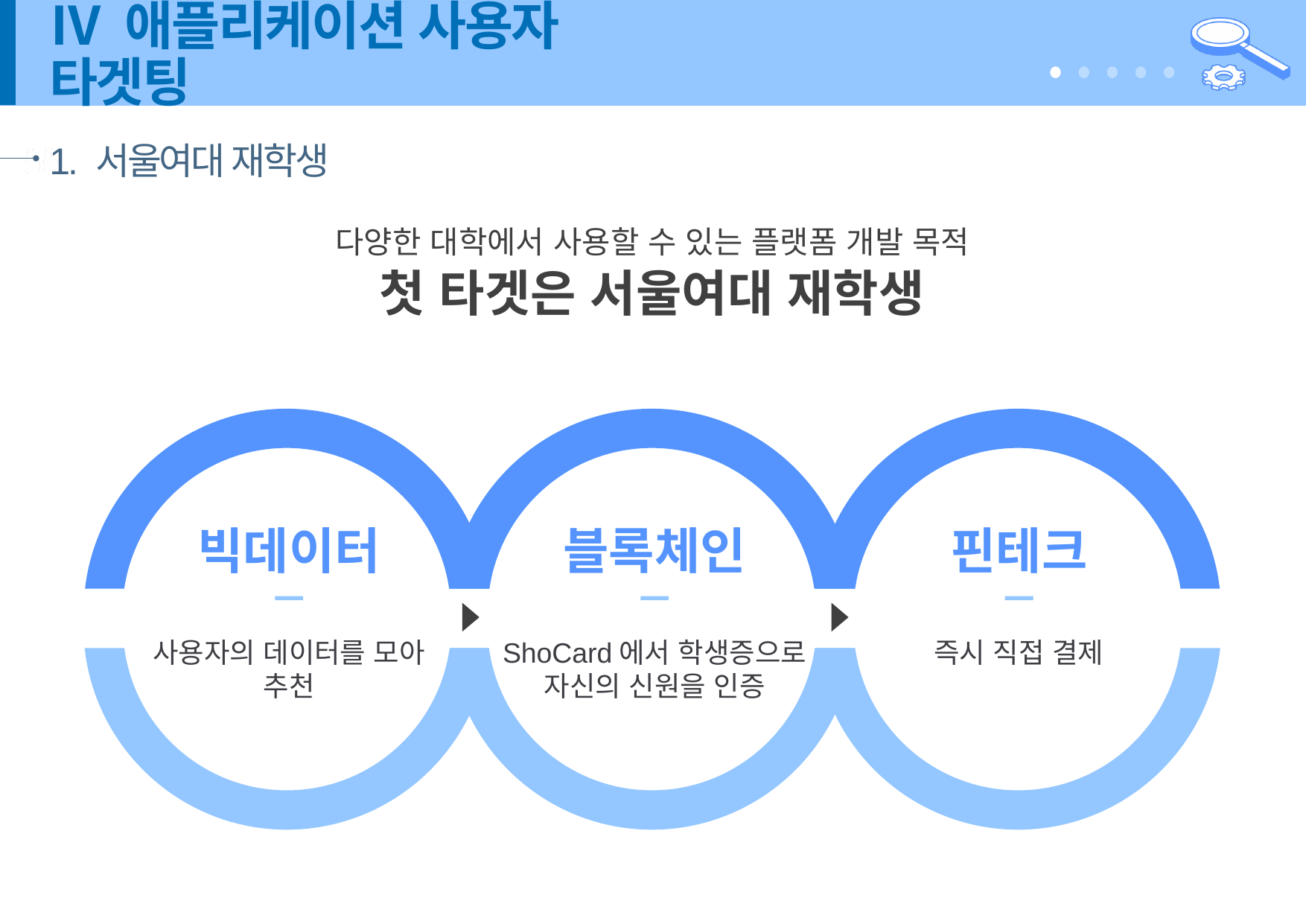

# Ⅳ 애플리케이션 사용자 타겟팅
1. 서울여대 재학생
다양한 대학에서 사용할 수 있는 플랫폼 개발 목적
첫 타겟은 서울여대 재학생

빅데이터
블록체인
핀테크

사용자의 데이터를 모아
추천
ShoCard에서 학생증으로
자신의 신원을 인증
즉시 직접 결제